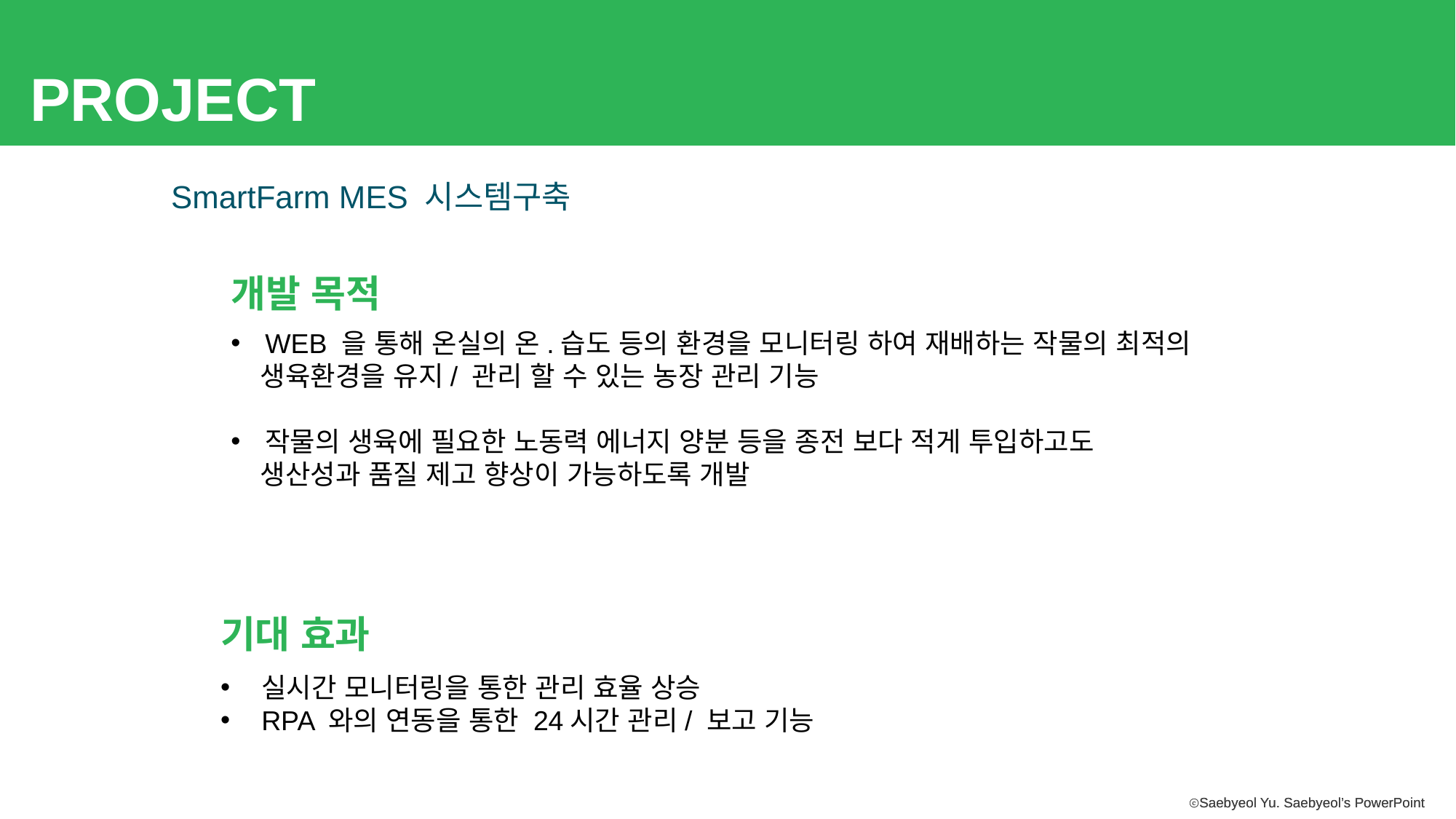

PROJECT
SmartFarm MES 시스템구축
개발 목적

WEB 을 통해 온실의 온.습도 등의 환경을 모니터링 하여 재배하는 작물의 최적의
   생육환경을 유지/ 관리 할 수 있는 농장 관리 기능

작물의 생육에 필요한 노동력 에너지 양분 등을 종전 보다 적게 투입하고도
   생산성과 품질 제고 향상이 가능하도록 개발
기대 효과

실시간 모니터링을 통한 관리 효율 상승
RPA 와의 연동을 통한 24시간 관리/ 보고 기능
ⓒSaebyeol Yu. Saebyeol’s PowerPoint